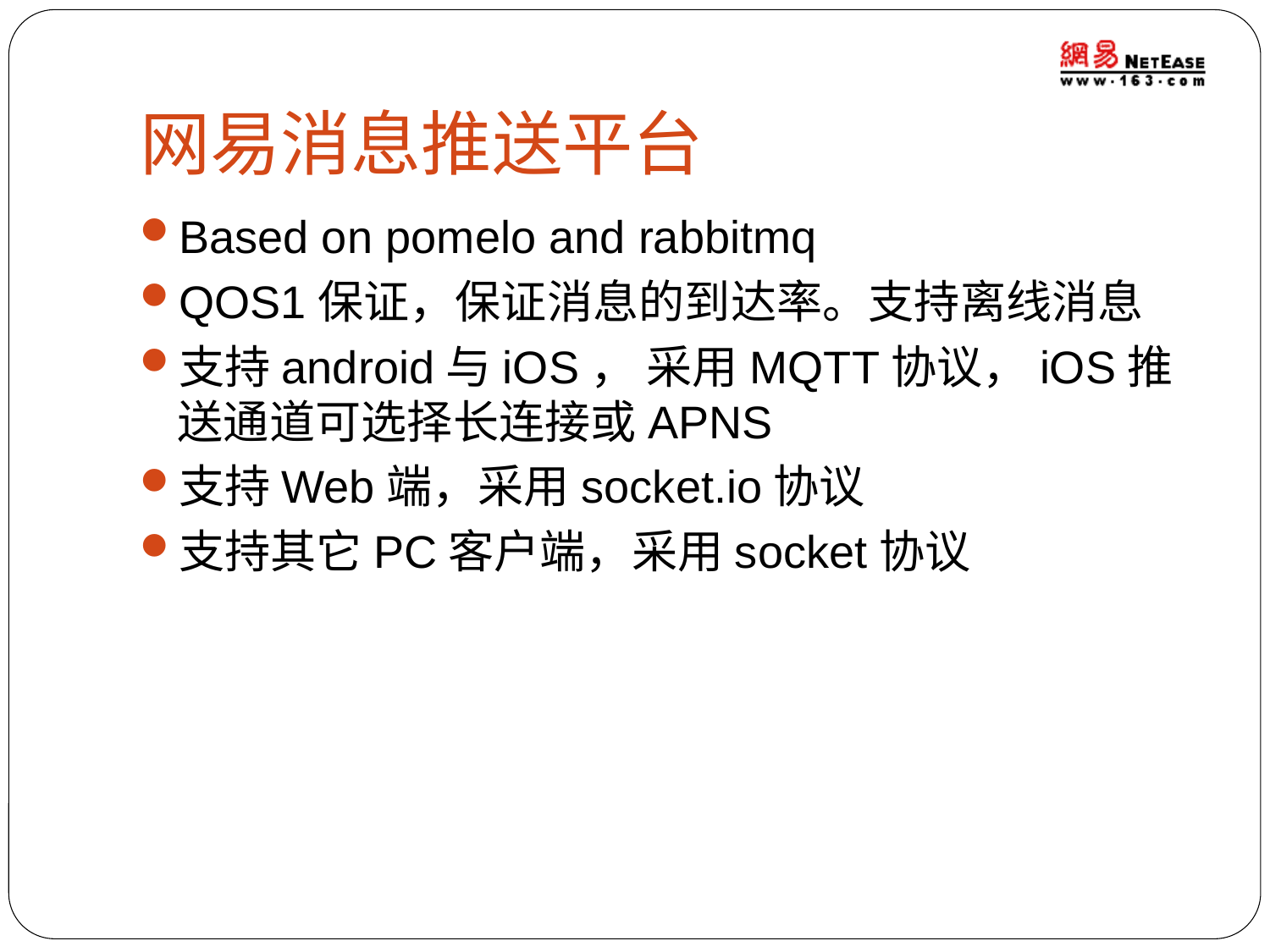

# 网易消息推送平台
Based on pomelo and rabbitmq
QOS1保证，保证消息的到达率。支持离线消息
支持android与iOS， 采用MQTT协议，iOS推送通道可选择长连接或APNS
支持Web端，采用socket.io协议
支持其它PC客户端，采用socket协议